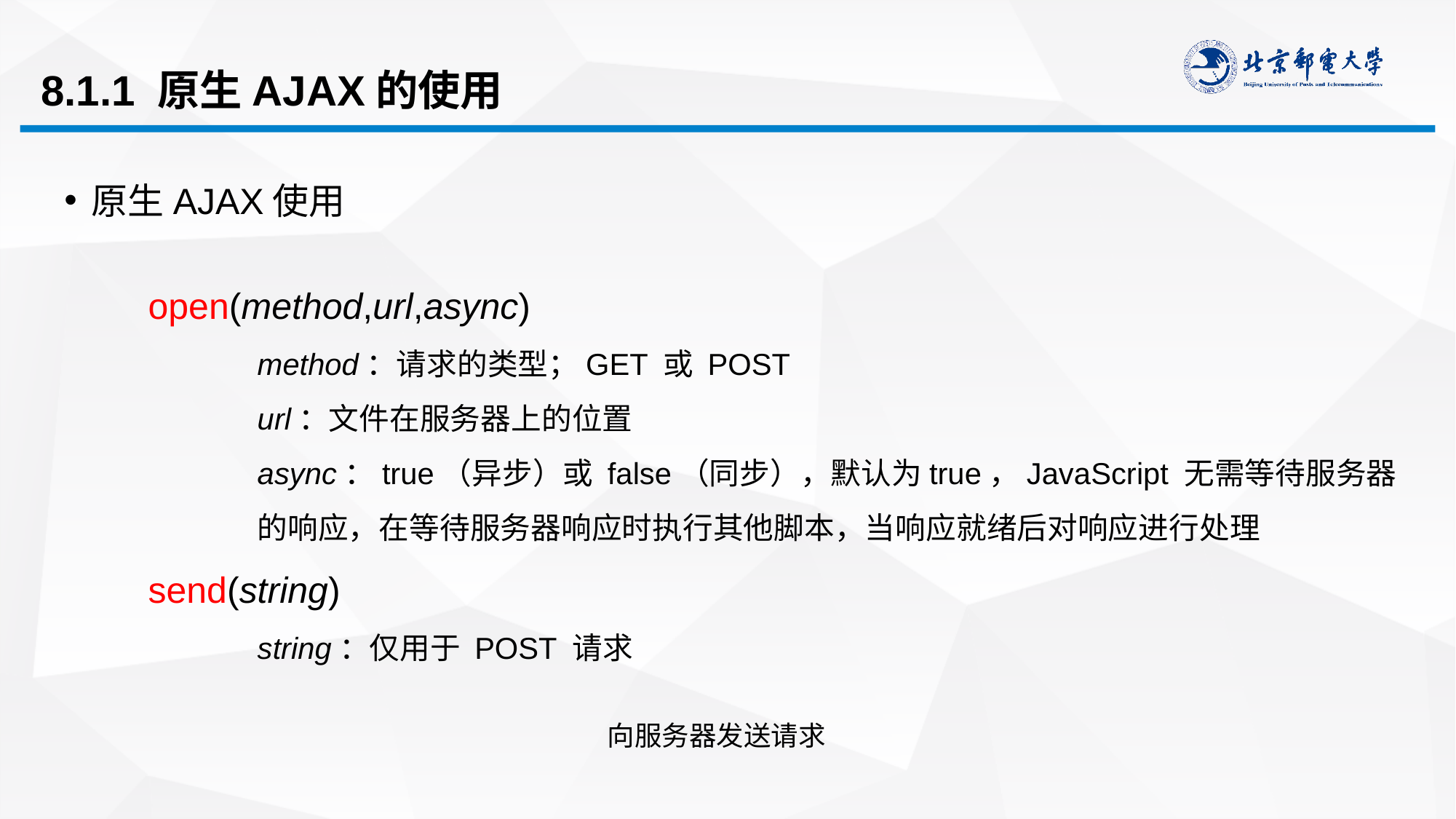

# 8.1.1 原生AJAX的使用
原生AJAX使用
open(method,url,async)
method：请求的类型；GET 或 POST
url：文件在服务器上的位置
async：true（异步）或 false（同步），默认为true，JavaScript 无需等待服务器的响应，在等待服务器响应时执行其他脚本，当响应就绪后对响应进行处理
send(string)
string：仅用于 POST 请求
向服务器发送请求